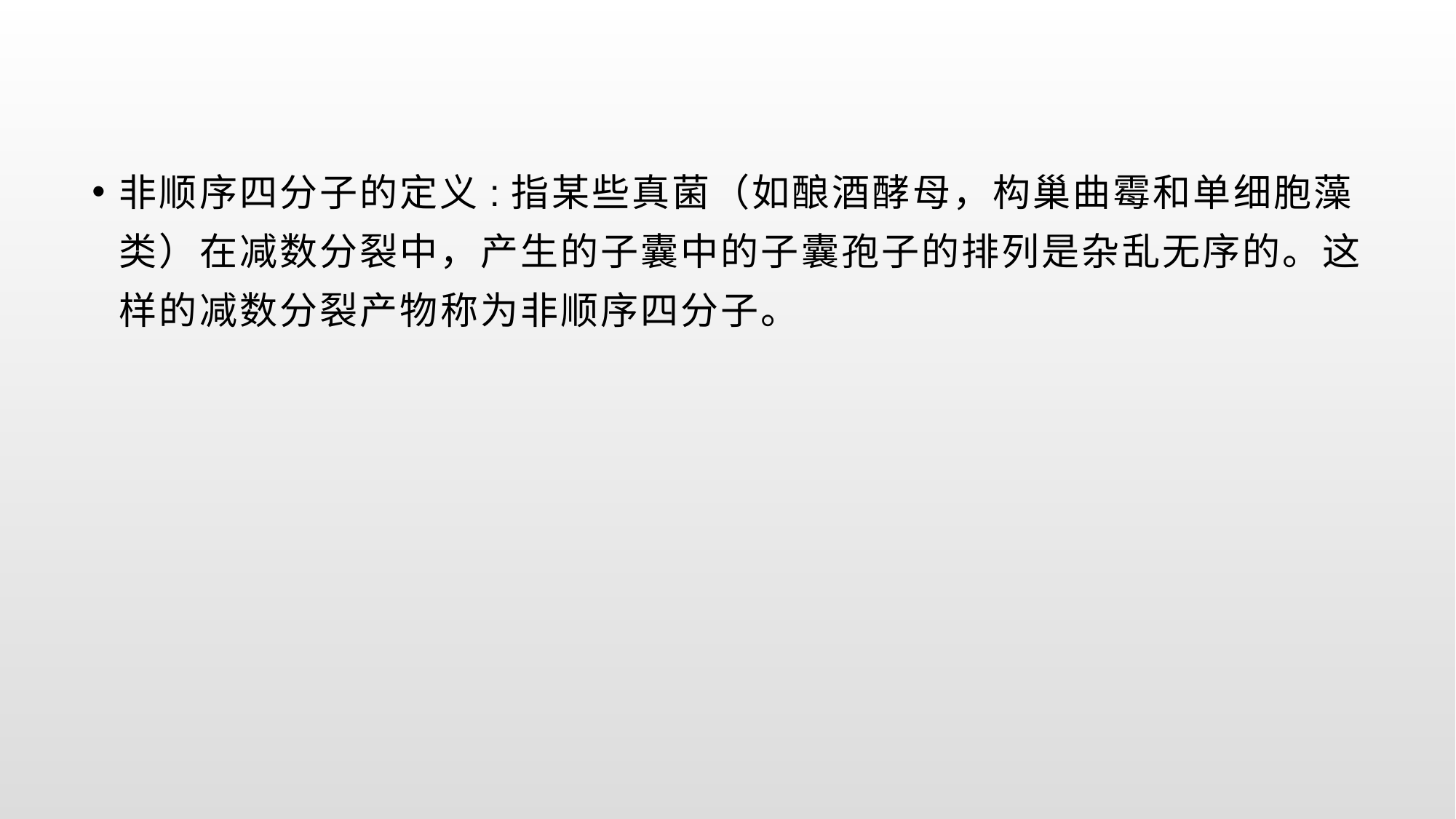

#
非顺序四分子的定义:指某些真菌（如酿酒酵母，构巢曲霉和单细胞藻类）在减数分裂中，产生的子囊中的子囊孢子的排列是杂乱无序的。这样的减数分裂产物称为非顺序四分子。